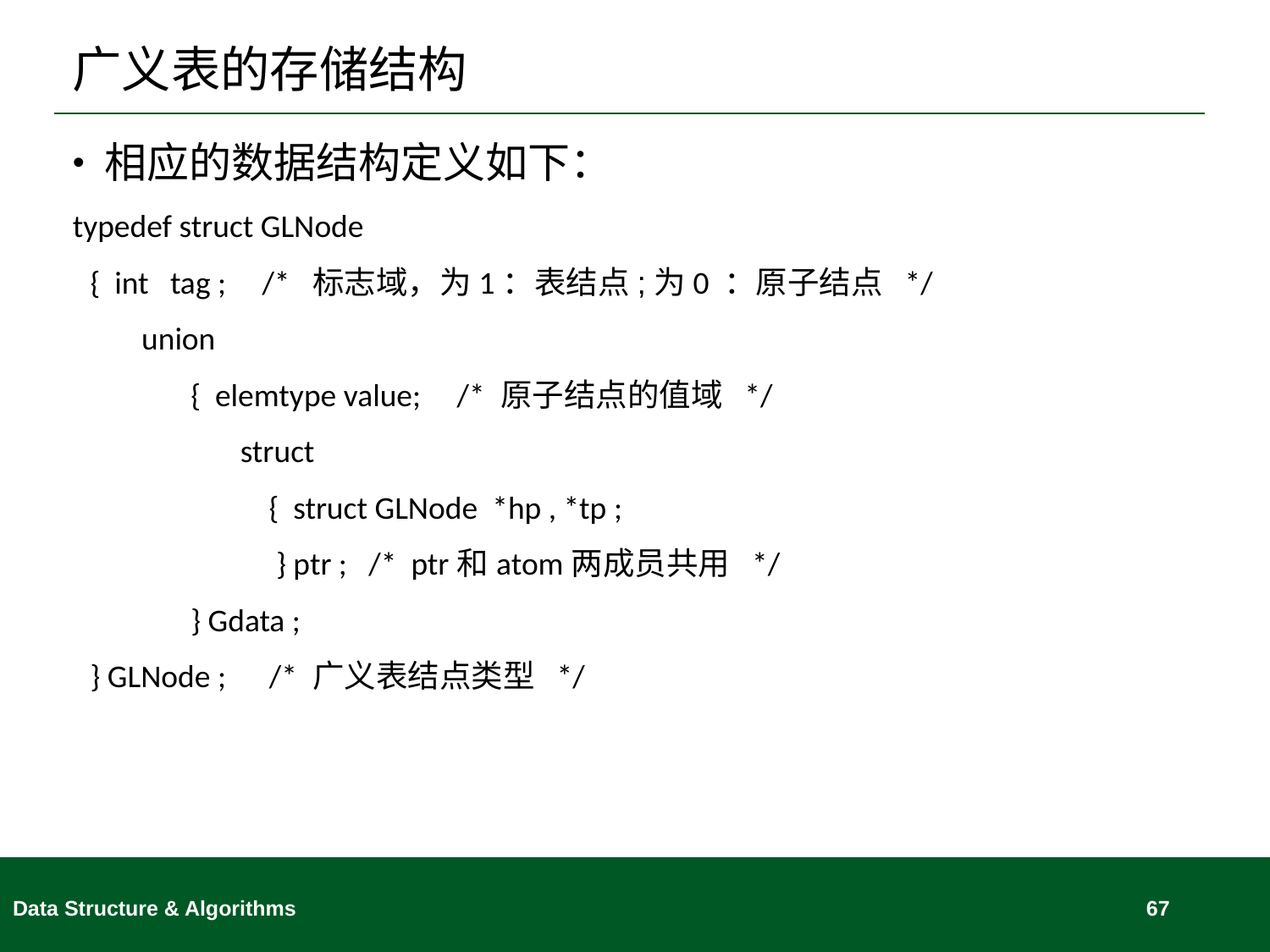

# 广义表的存储结构
相应的数据结构定义如下：
typedef struct GLNode
{  int   tag ;     /*  标志域，为1：表结点;为0 ：原子结点  */
union
{  elemtype value;     /* 原子结点的值域  */
struct
    {  struct GLNode  *hp , *tp ;
     } ptr ;   /*  ptr和atom两成员共用  */
} Gdata ;
} GLNode ;      /* 广义表结点类型  */

Data Structure & Algorithms
67